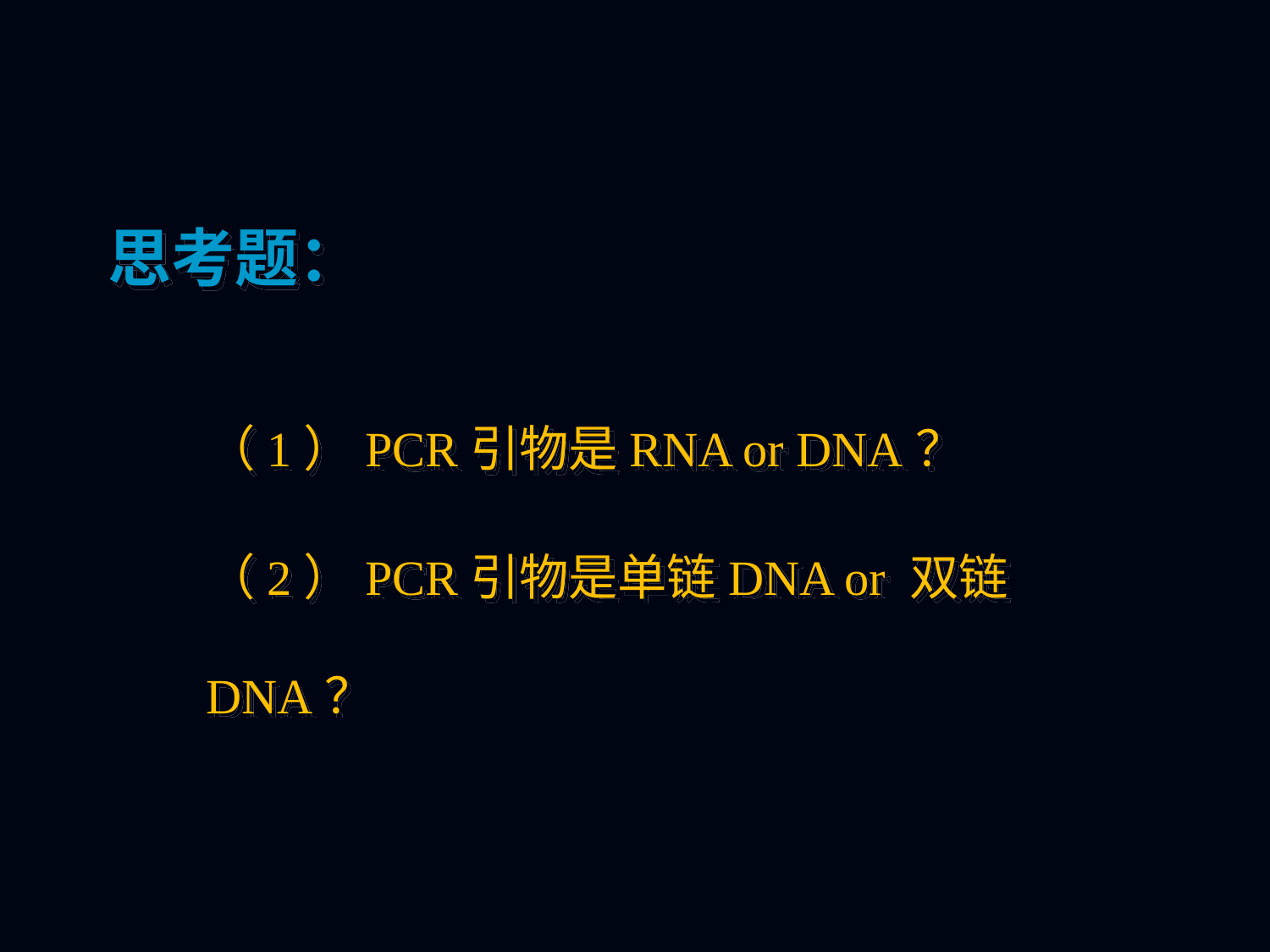

思考题：
（1）PCR引物是RNA or DNA？
（2）PCR引物是单链DNA or 双链DNA？